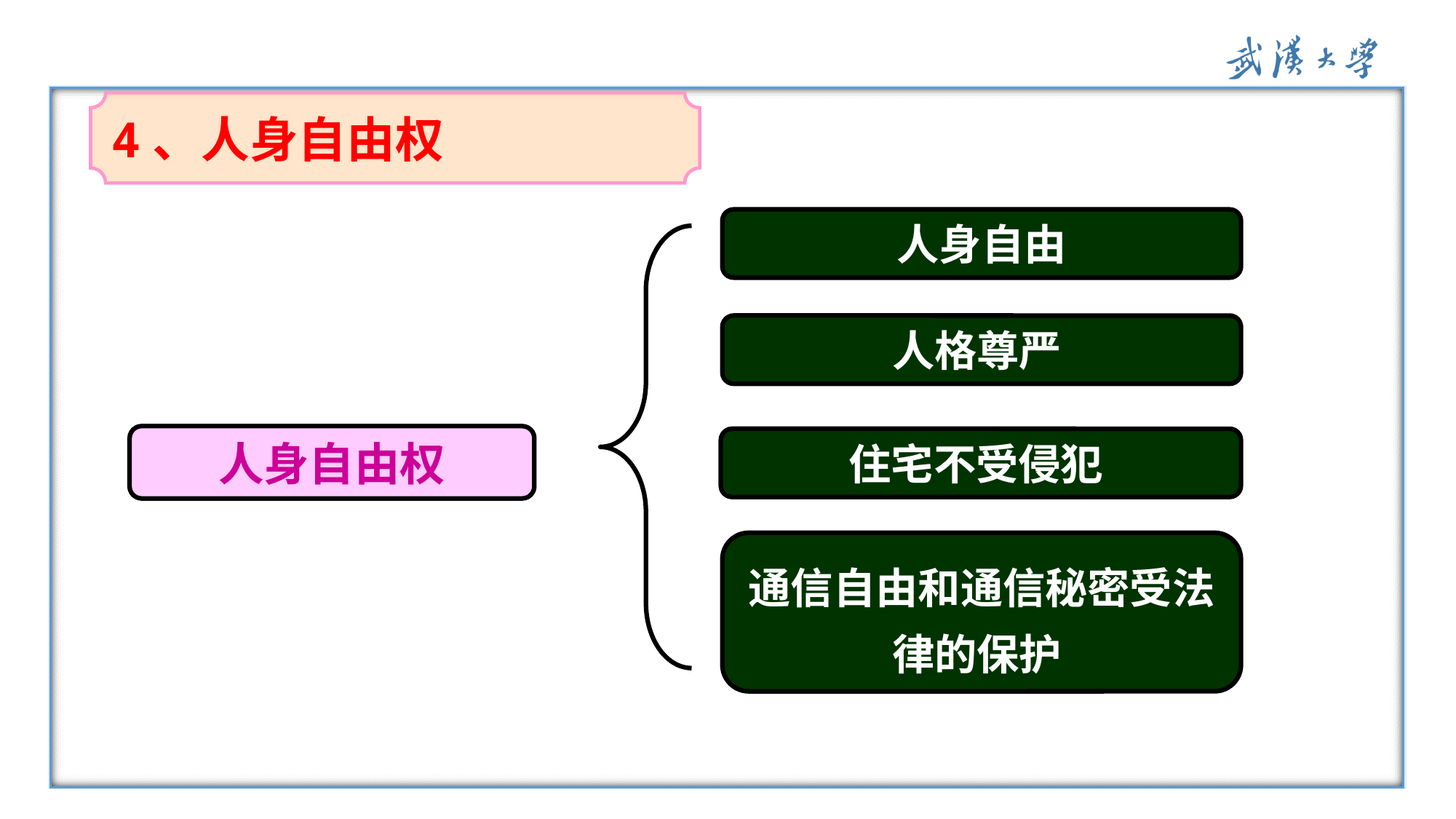

4、人身自由权
人身自由

人格尊严
人身自由权
住宅不受侵犯
通信自由和通信秘密受法律的保护